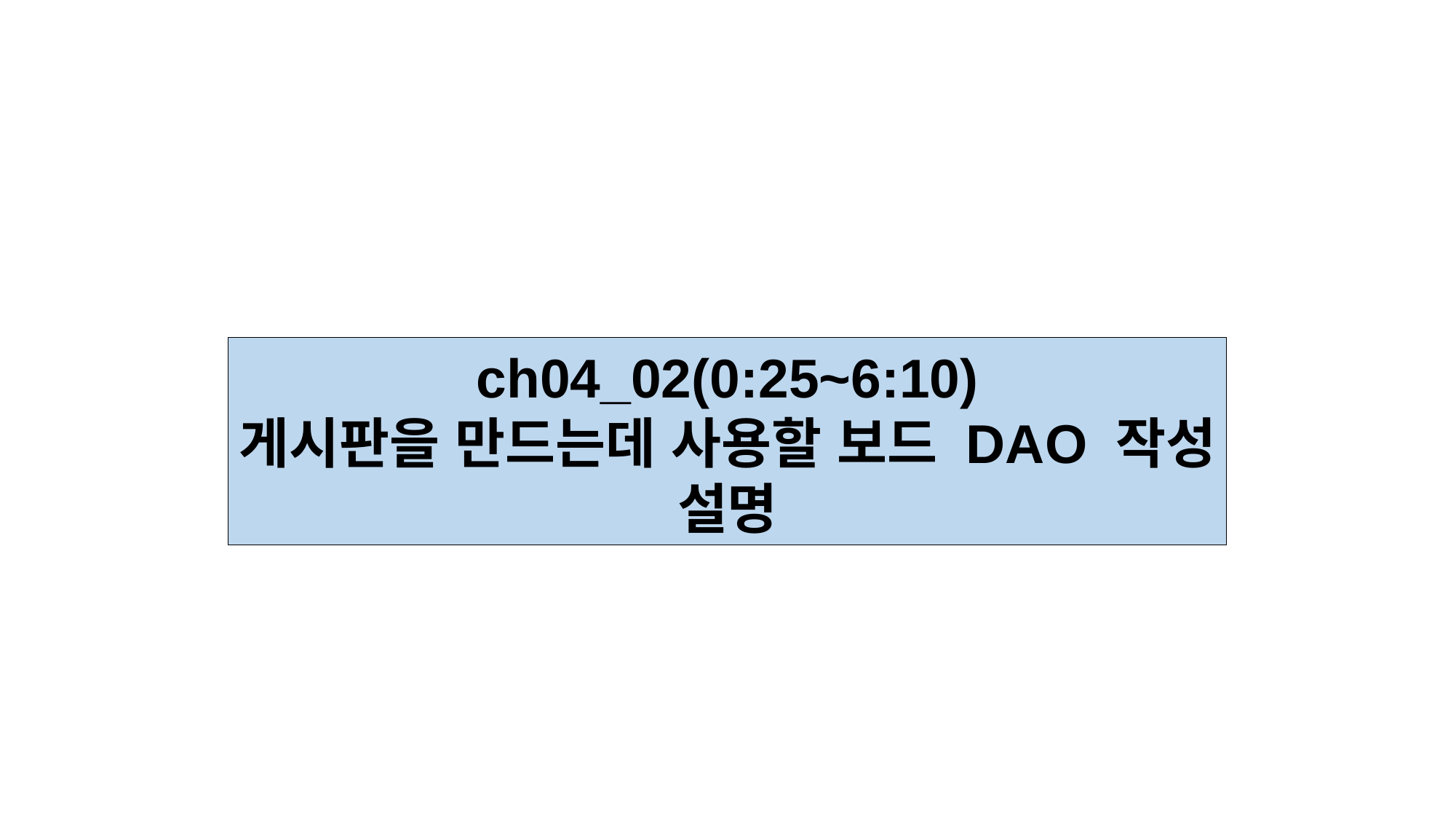

ch04_02(0:25~6:10)
게시판을 만드는데 사용할 보드 DAO 작성
설명